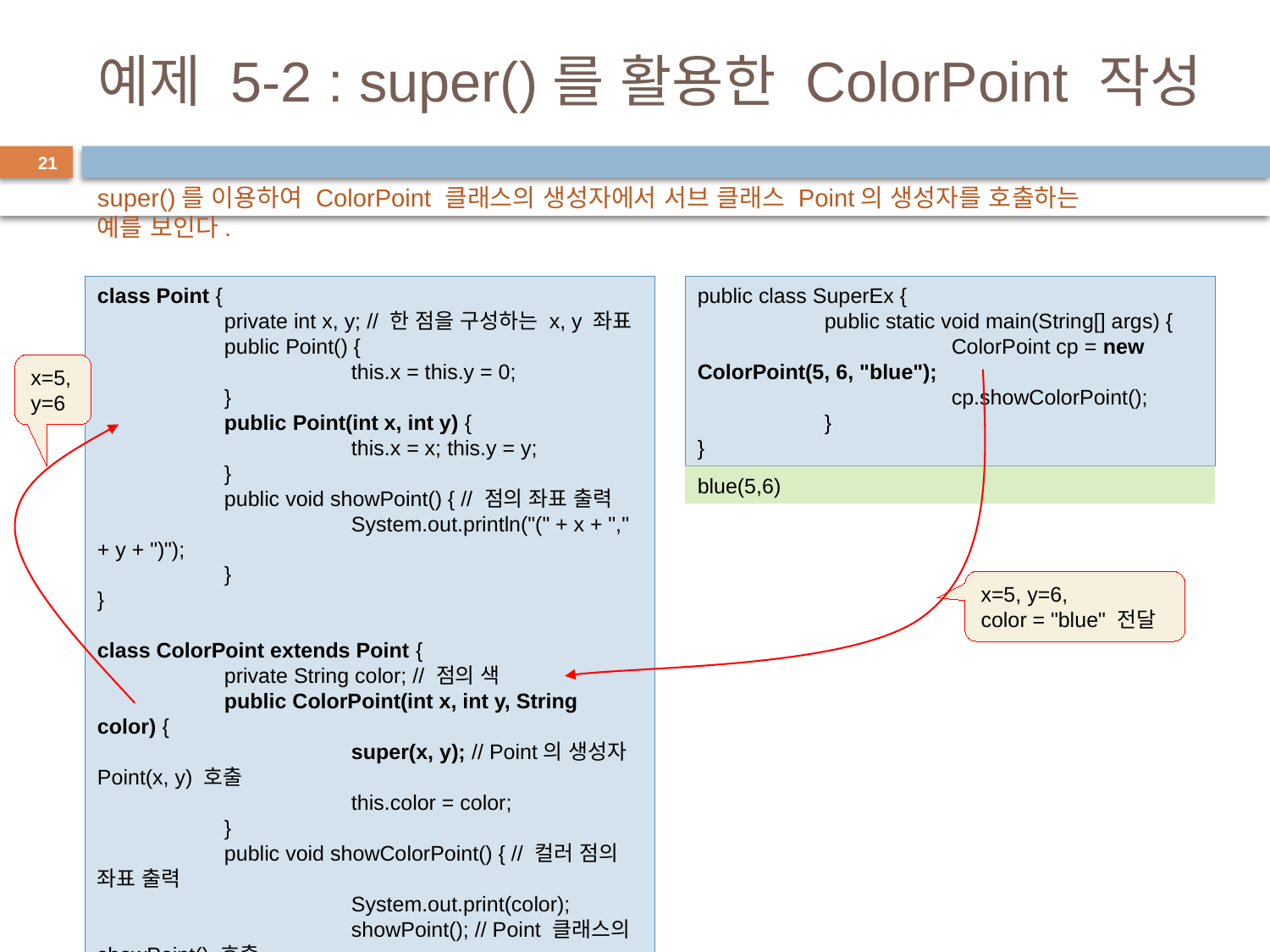

# 예제 5-2 : super()를 활용한 ColorPoint 작성
21
super()를 이용하여 ColorPoint 클래스의 생성자에서 서브 클래스 Point의 생성자를 호출하는 예를 보인다.
class Point {
	private int x, y; // 한 점을 구성하는 x, y 좌표
	public Point() {
		this.x = this.y = 0;
	}
	public Point(int x, int y) {
		this.x = x; this.y = y;
	}
	public void showPoint() { // 점의 좌표 출력
		System.out.println("(" + x + "," + y + ")");
	}
}

class ColorPoint extends Point {
	private String color; // 점의 색
	public ColorPoint(int x, int y, String color) {
		super(x, y); // Point의 생성자 Point(x, y) 호출
		this.color = color;
	}
	public void showColorPoint() { // 컬러 점의 좌표 출력
		System.out.print(color);
		showPoint(); // Point 클래스의 showPoint() 호출
	}
}
public class SuperEx {
	public static void main(String[] args) {
		ColorPoint cp = new ColorPoint(5, 6, "blue");
		cp.showColorPoint();
	}
}
x=5,
y=6

blue(5,6)
x=5, y=6,
color = "blue" 전달